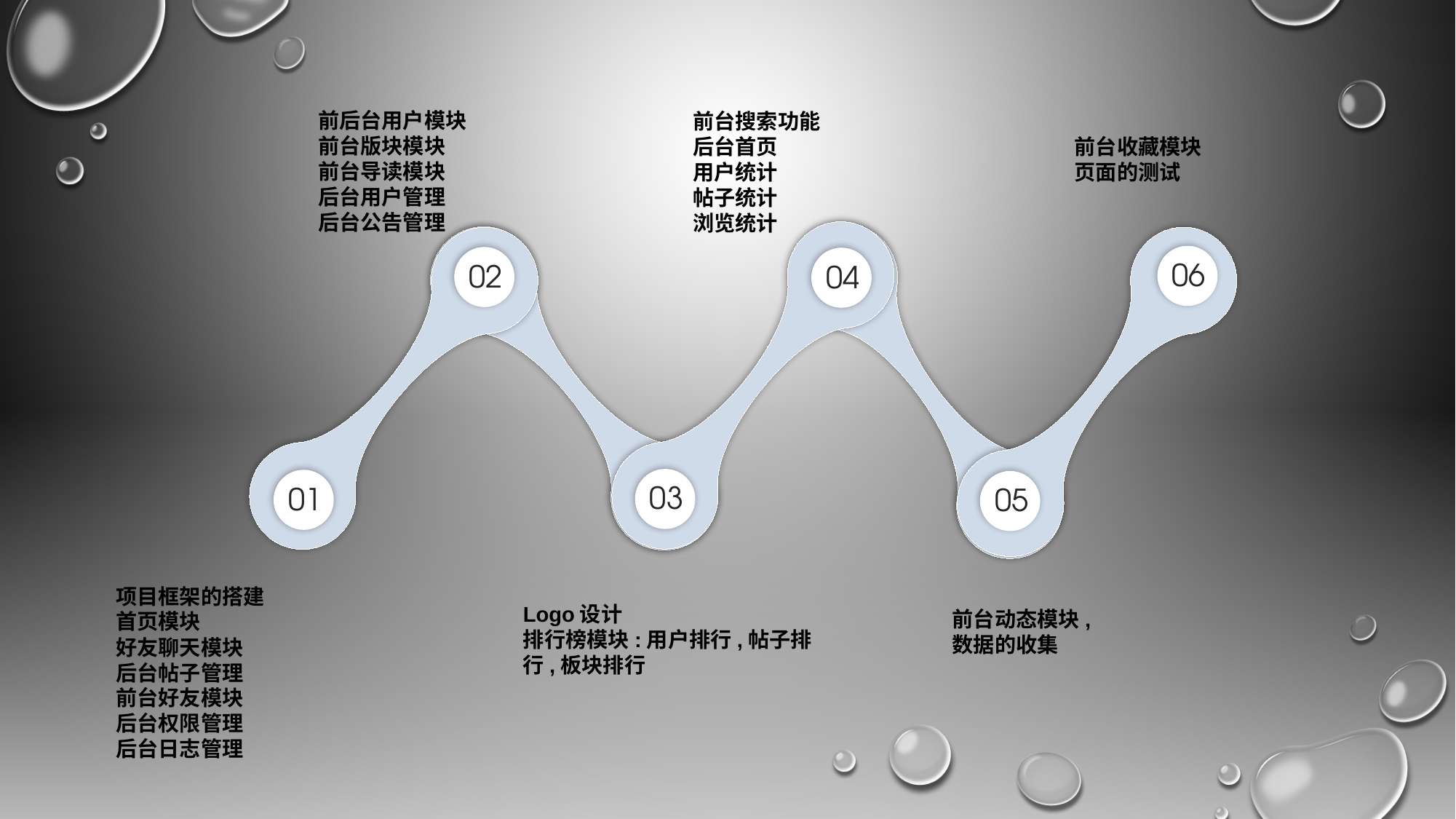

前后台用户模块
前台版块模块
前台导读模块
后台用户管理
后台公告管理
前台搜索功能
后台首页
用户统计
帖子统计
浏览统计
前台收藏模块
页面的测试

06

02

04

03

01

05
项目框架的搭建
首页模块
好友聊天模块
后台帖子管理
前台好友模块
后台权限管理
后台日志管理
Logo设计
排行榜模块:用户排行,帖子排行,板块排行
前台动态模块,
数据的收集